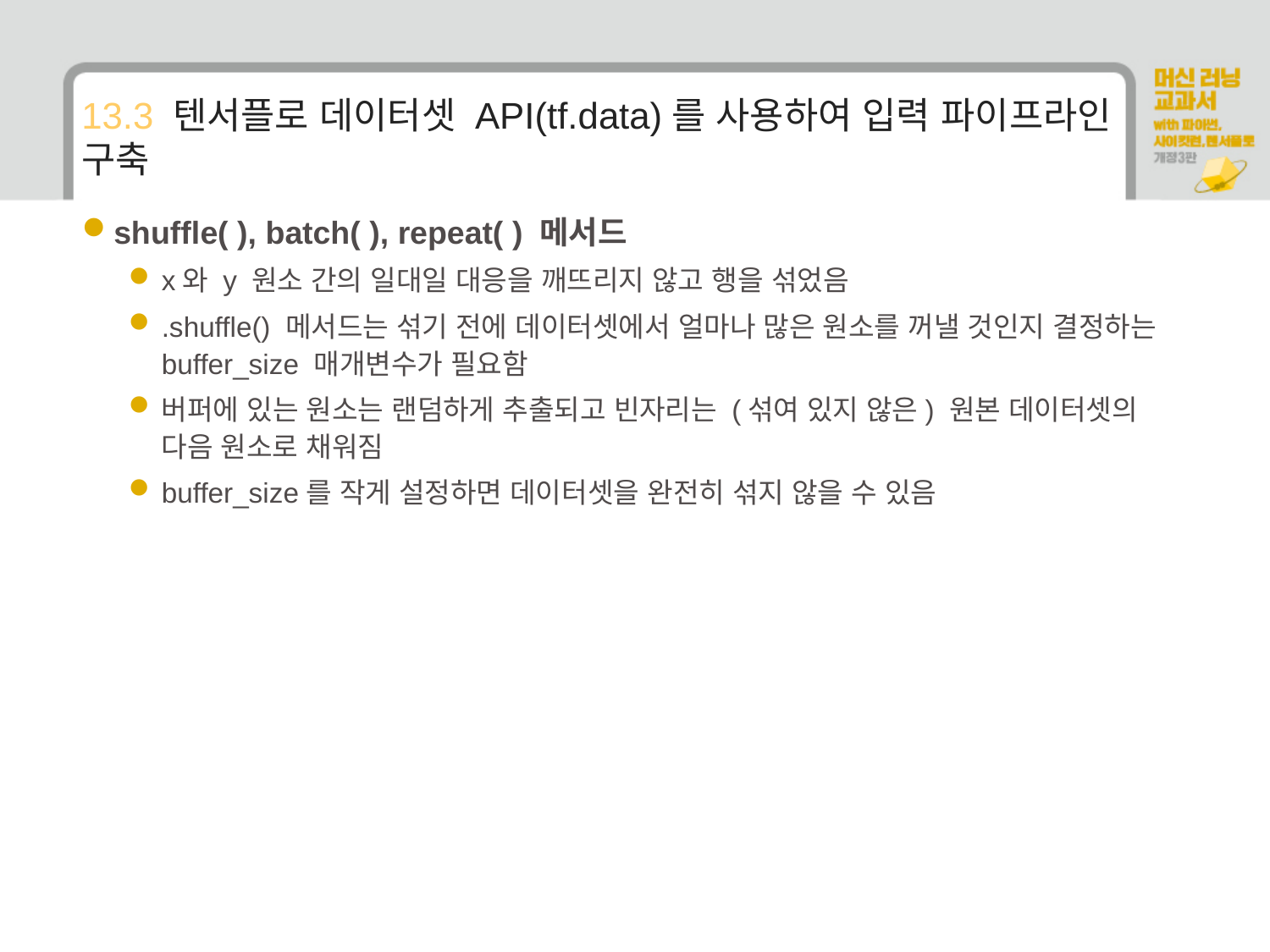

# 13.3 텐서플로 데이터셋 API(tf.data)를 사용하여 입력 파이프라인 구축
shuffle( ), batch( ), repeat( ) 메서드
x와 y 원소 간의 일대일 대응을 깨뜨리지 않고 행을 섞었음
.shuffle() 메서드는 섞기 전에 데이터셋에서 얼마나 많은 원소를 꺼낼 것인지 결정하는 buffer_size 매개변수가 필요함
버퍼에 있는 원소는 랜덤하게 추출되고 빈자리는 (섞여 있지 않은) 원본 데이터셋의 다음 원소로 채워짐
buffer_size를 작게 설정하면 데이터셋을 완전히 섞지 않을 수 있음